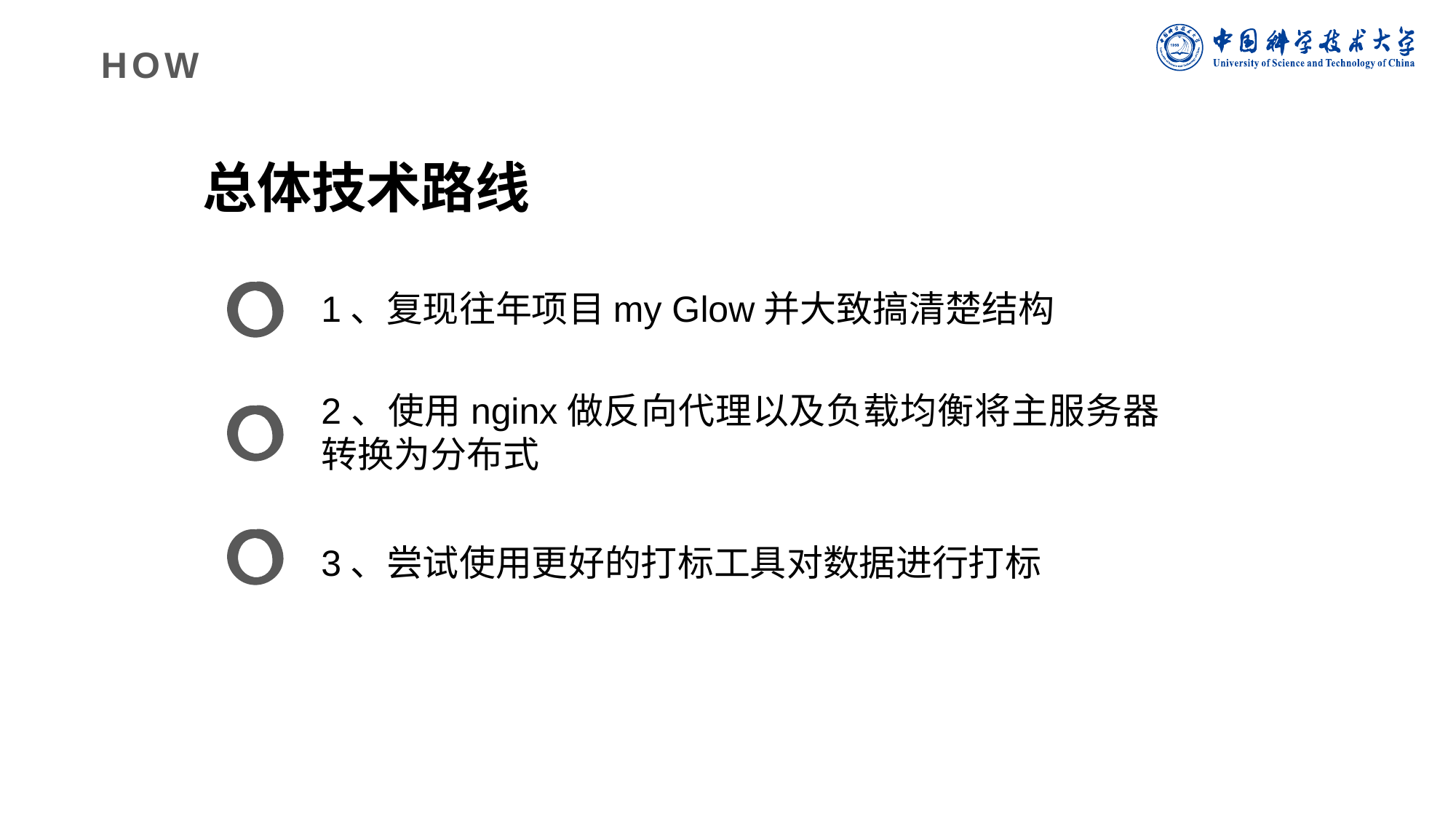

HOW
总体技术路线

1、复现往年项目my Glow并大致搞清楚结构

2、使用nginx做反向代理以及负载均衡将主服务器转换为分布式

3、尝试使用更好的打标工具对数据进行打标
13